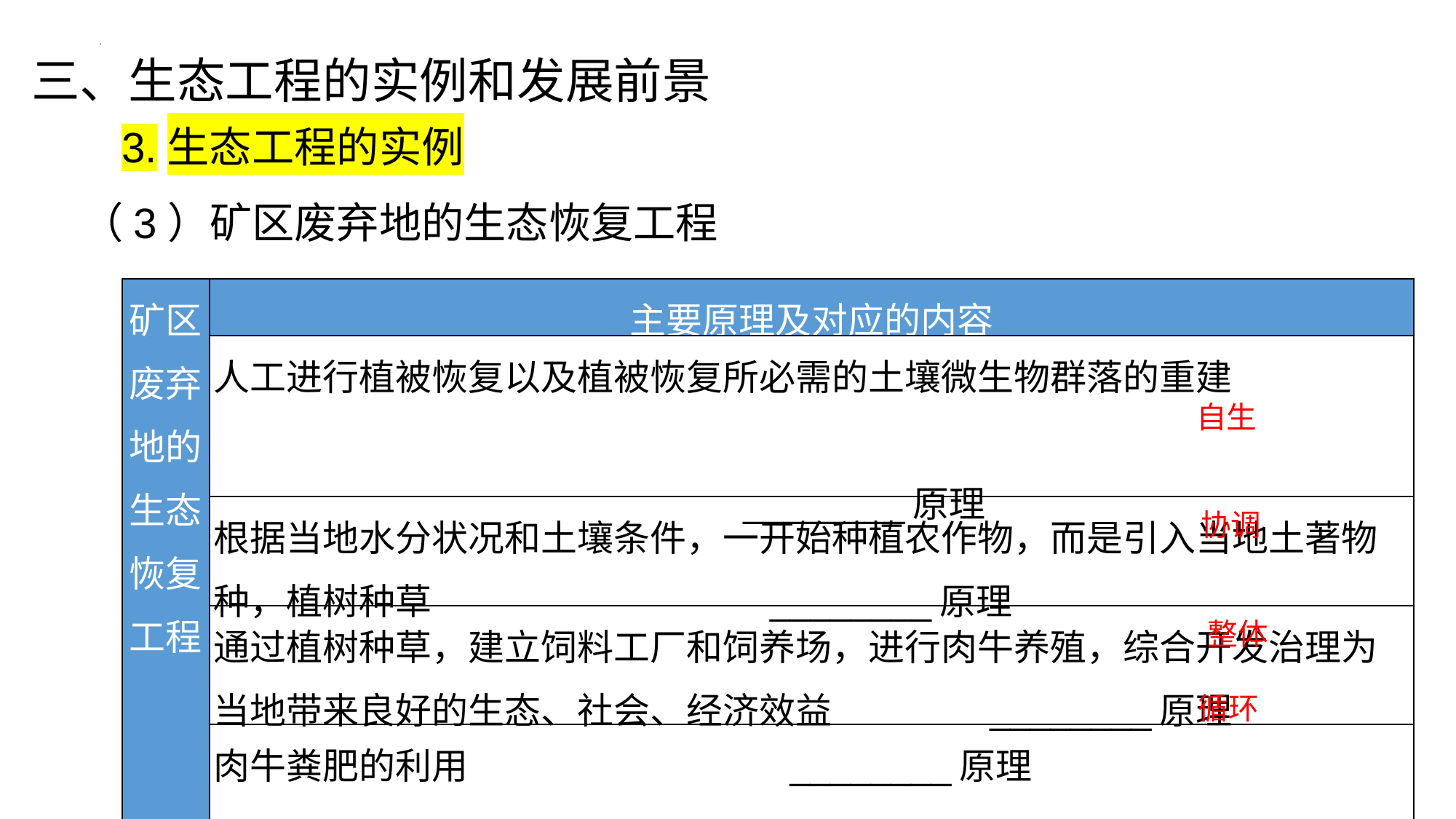

三、生态工程的实例和发展前景

3.生态工程的实例
（3）矿区废弃地的生态恢复工程

| 矿区废弃地的生态恢复工程 | 主要原理及对应的内容 |
| --- | --- |
|  | 人工进行植被恢复以及植被恢复所必需的土壤微生物群落的重建 \_\_\_\_\_\_\_\_原理 |
|  | 根据当地水分状况和土壤条件，一开始种植农作物，而是引入当地土著物种，植树种草 \_\_\_\_\_\_\_\_原理 |
|  | 通过植树种草，建立饲料工厂和饲养场，进行肉牛养殖，综合开发治理为当地带来良好的生态、社会、经济效益 \_\_\_\_\_\_\_\_原理 |
|  | 肉牛粪肥的利用 \_\_\_\_\_\_\_\_原理 |
自生
协调
整体
循环